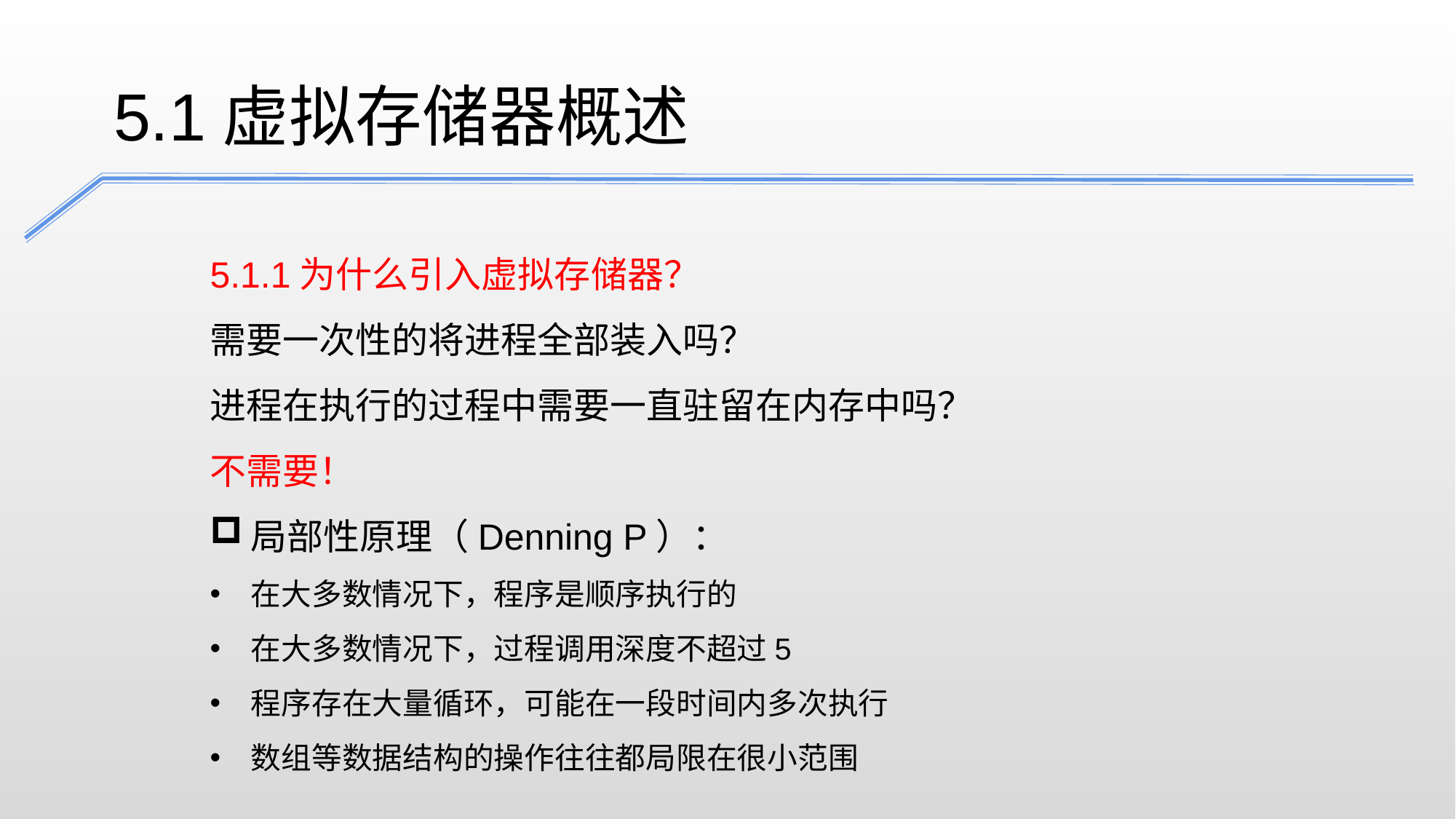

5.1虚拟存储器概述

5.1.1为什么引入虚拟存储器？
需要一次性的将进程全部装入吗？
进程在执行的过程中需要一直驻留在内存中吗？
不需要！
局部性原理（Denning P）：
在大多数情况下，程序是顺序执行的
在大多数情况下，过程调用深度不超过5
程序存在大量循环，可能在一段时间内多次执行
数组等数据结构的操作往往都局限在很小范围